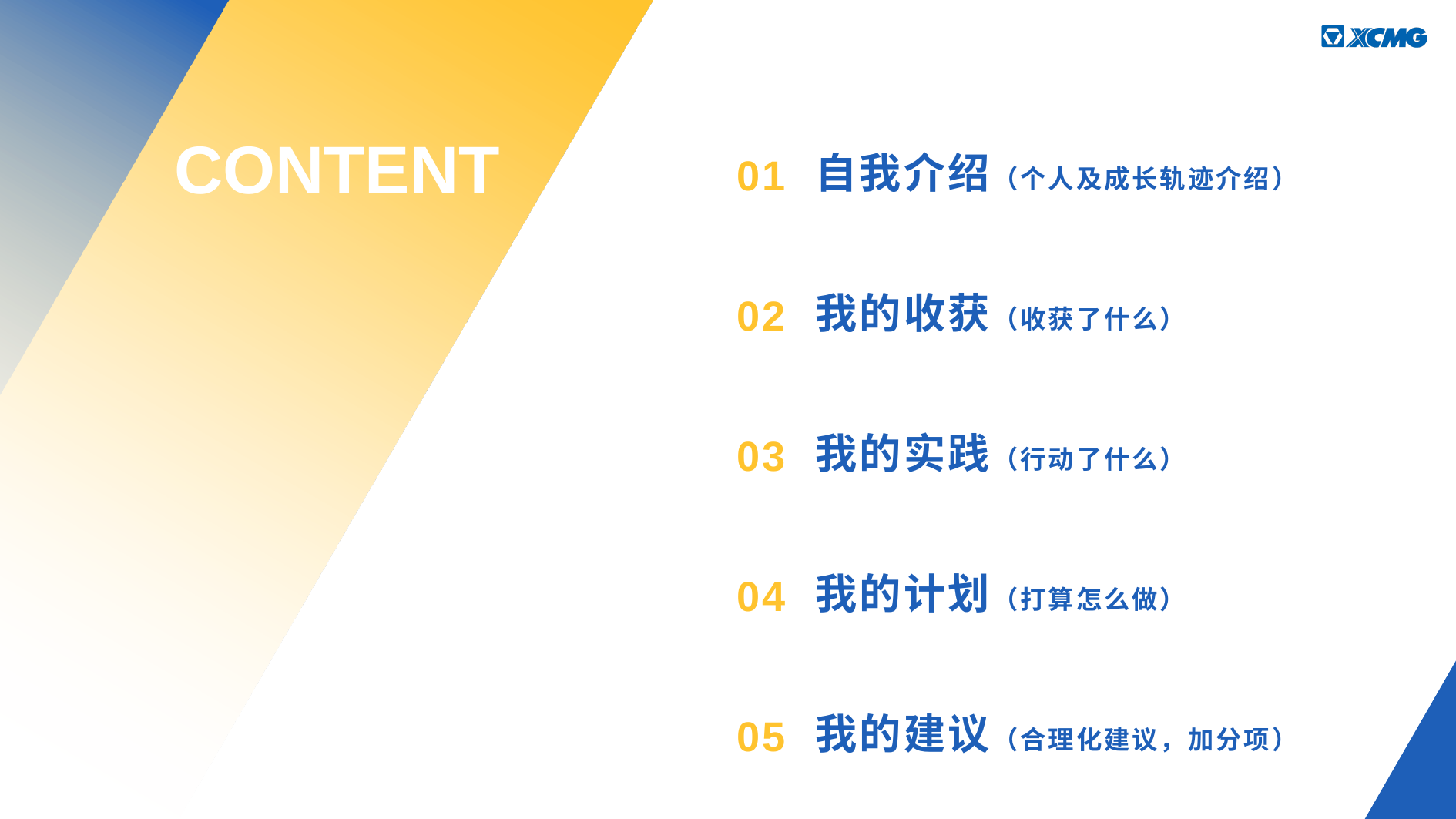

01
02
03
04
05
自我介绍（个人及成长轨迹介绍）
我的收获（收获了什么）
我的实践（行动了什么）
我的计划（打算怎么做）
我的建议（合理化建议，加分项）
2